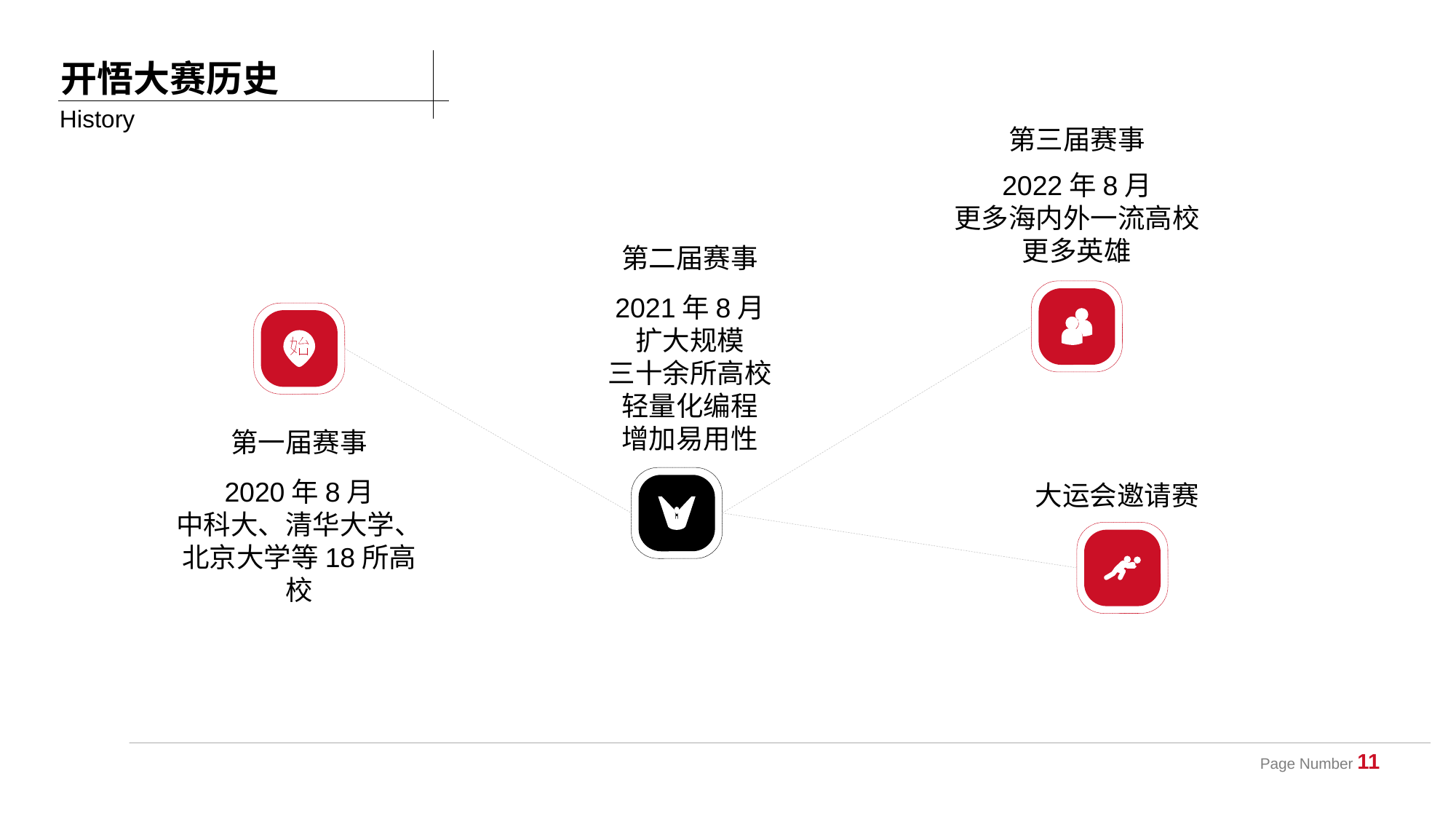

开悟大赛历史
History
第三届赛事
2022年8月
更多海内外一流高校
更多英雄
第二届赛事

2021年8月
扩大规模
三十余所高校
轻量化编程
增加易用性

第一届赛事

2020年8月
中科大、清华大学、北京大学等18所高校
大运会邀请赛

Page Number 11